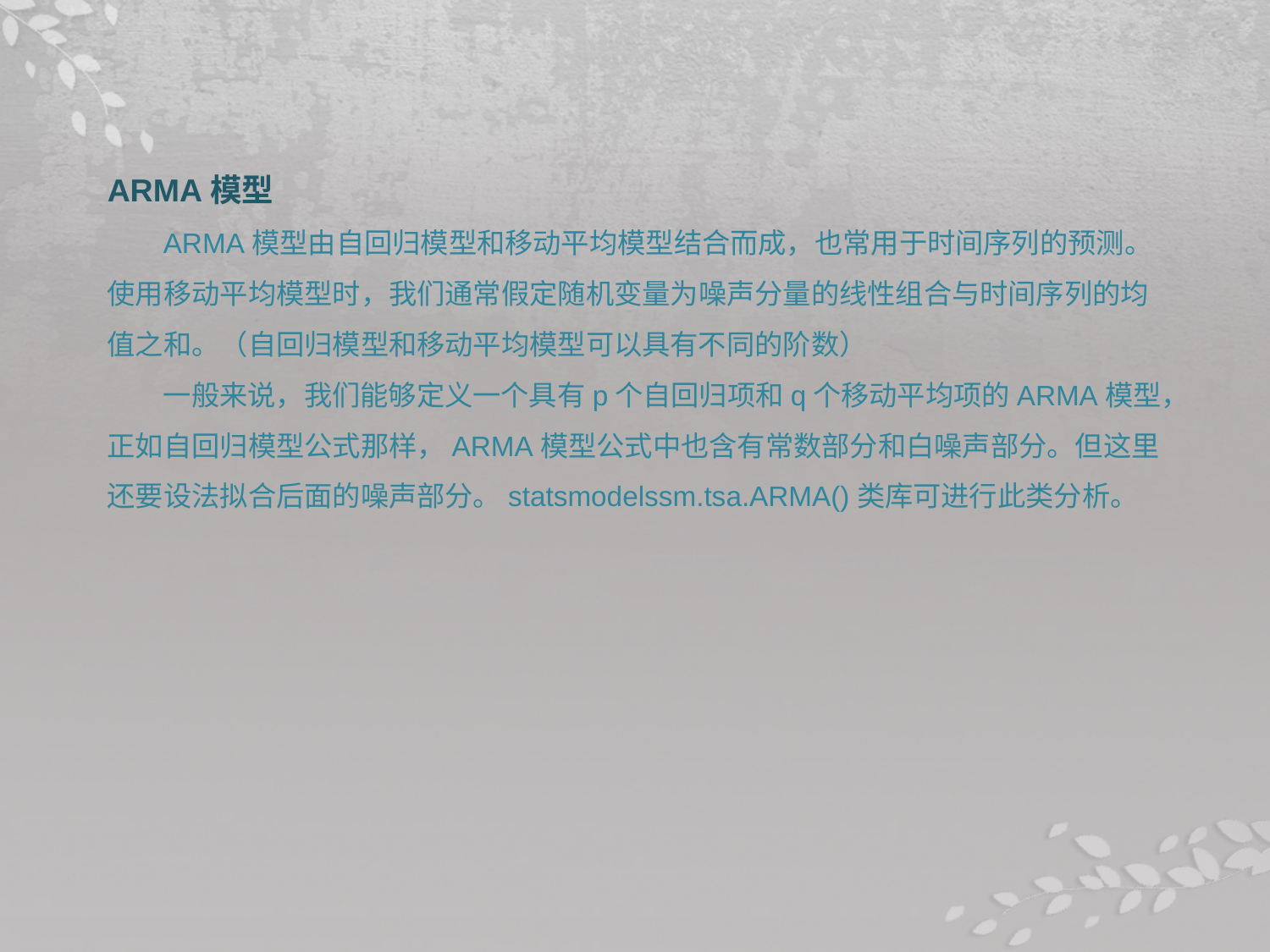

ARMA模型
ARMA模型由自回归模型和移动平均模型结合而成，也常用于时间序列的预测。使用移动平均模型时，我们通常假定随机变量为噪声分量的线性组合与时间序列的均值之和。（自回归模型和移动平均模型可以具有不同的阶数）
一般来说，我们能够定义一个具有p个自回归项和q个移动平均项的ARMA模型，正如自回归模型公式那样，ARMA模型公式中也含有常数部分和白噪声部分。但这里还要设法拟合后面的噪声部分。statsmodelssm.tsa.ARMA()类库可进行此类分析。